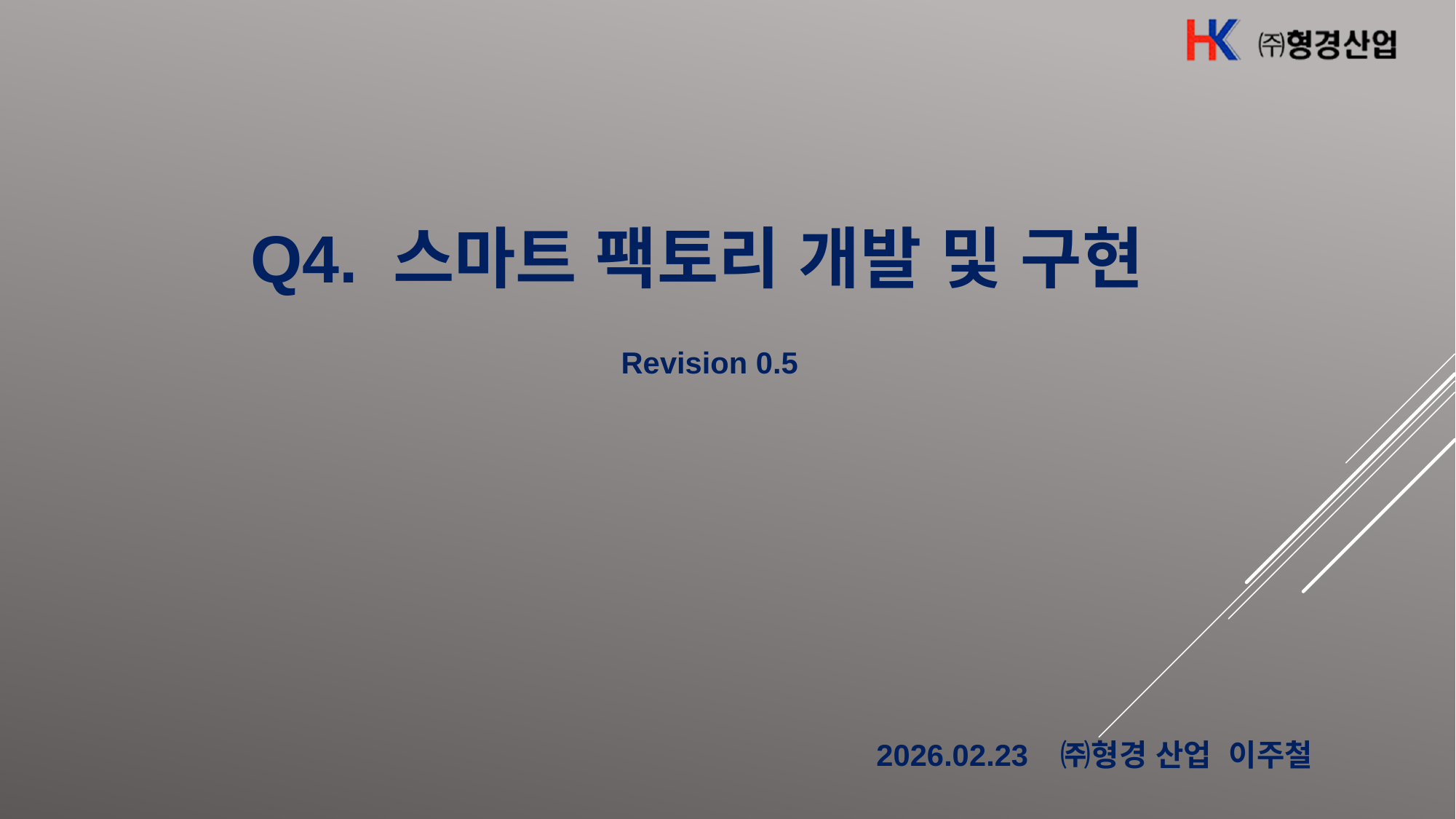

Q4. 스마트 팩토리 개발 및 구현
Revision 0.5
2026.02.23   ㈜형경 산업  이주철